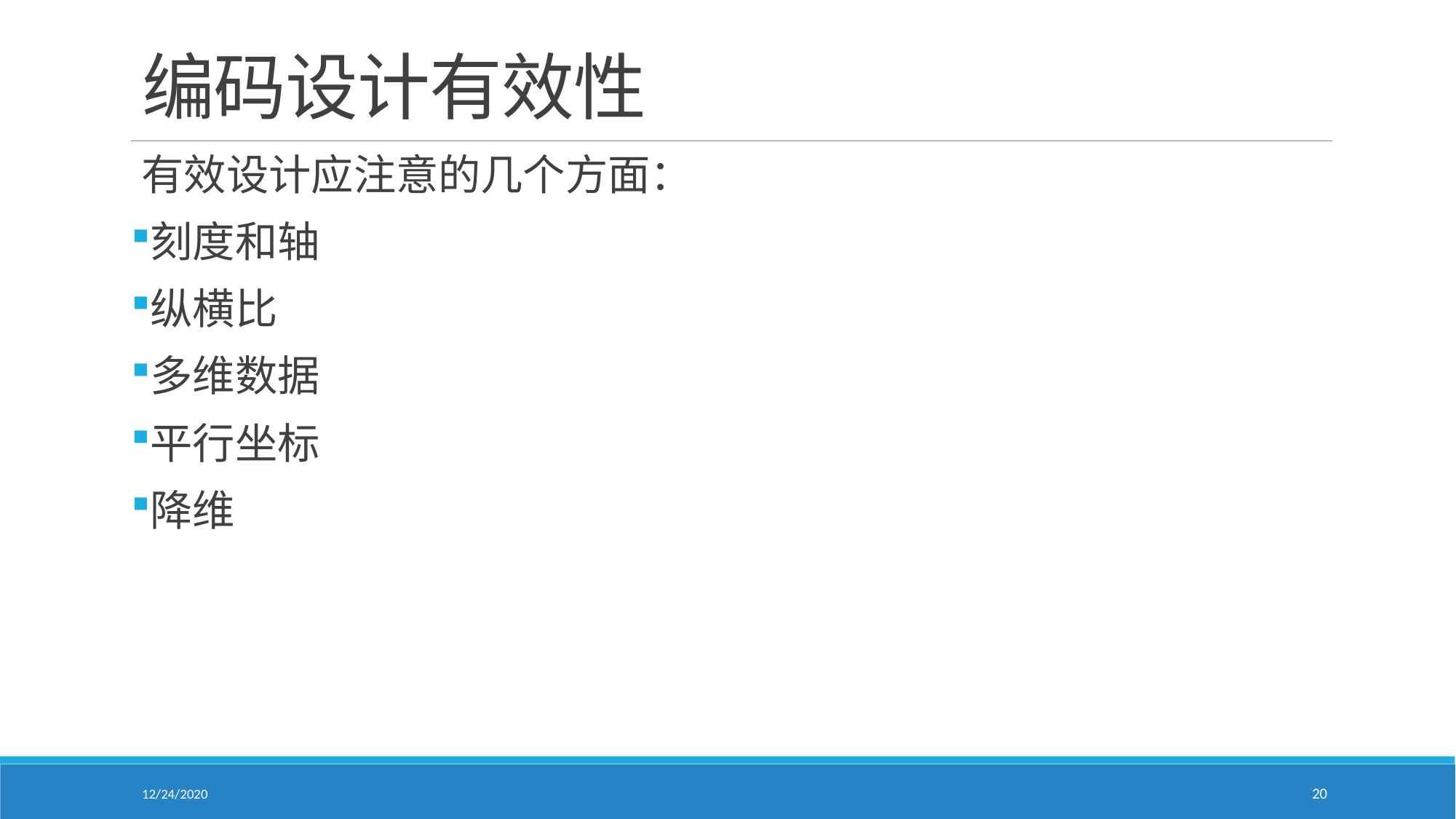

# 编码设计有效性
有效设计应注意的几个方面：
刻度和轴
纵横比
多维数据
平行坐标
降维
12/24/2020
20